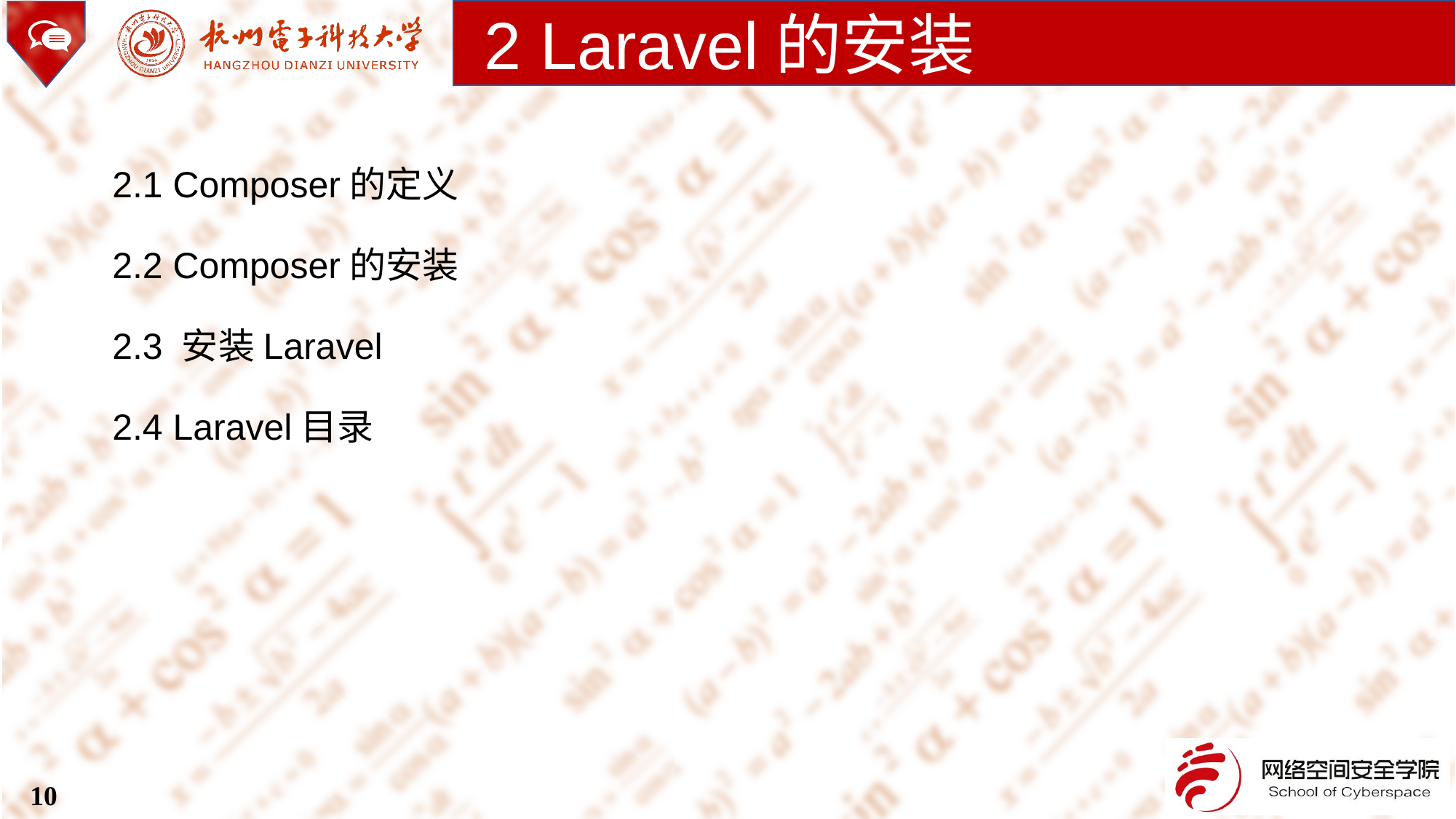

2 Laravel的安装
2.1 Composer的定义
2.2 Composer的安装
2.3 安装Laravel
2.4 Laravel目录

10